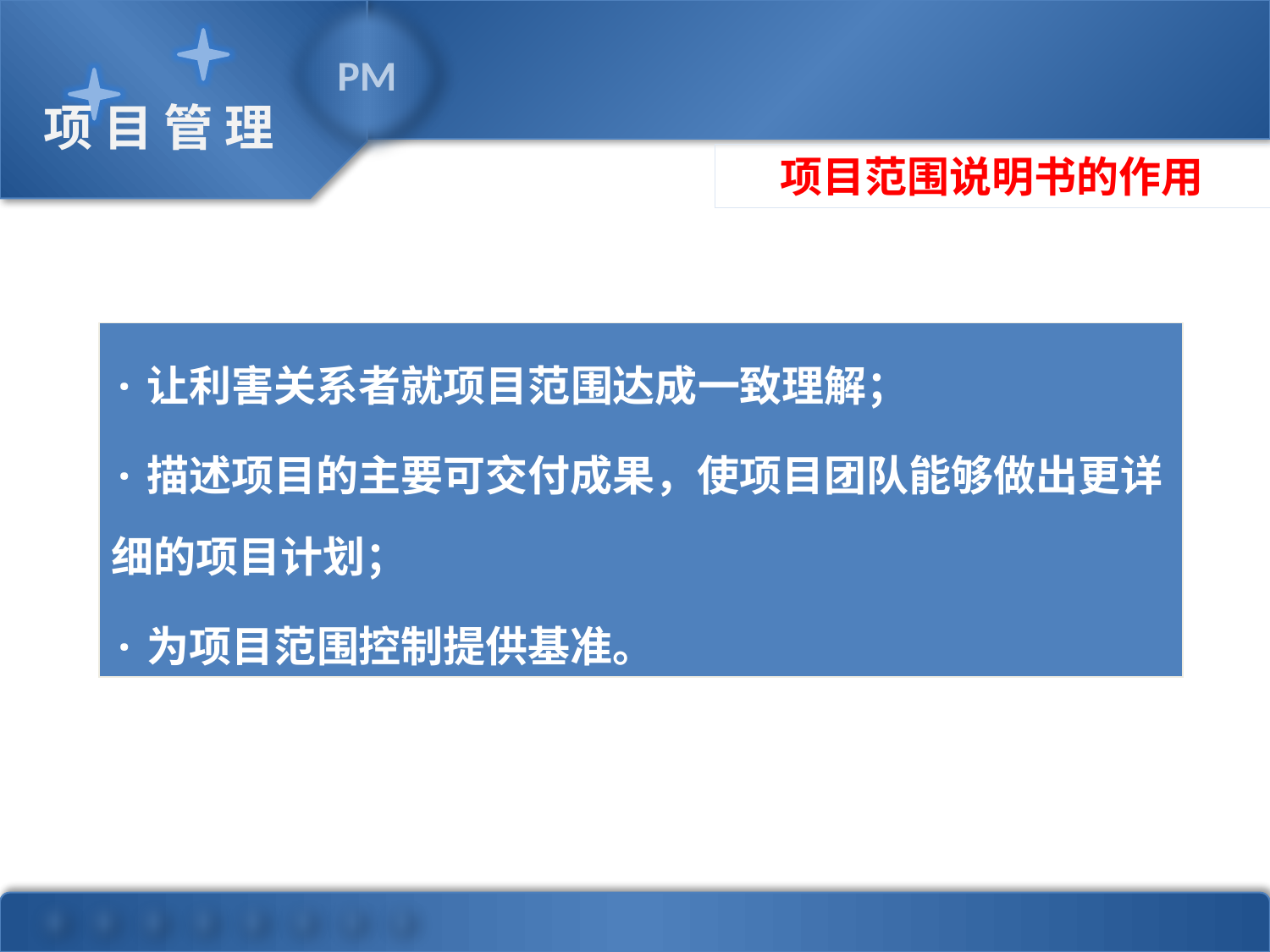

项目范围说明书的作用
·让利害关系者就项目范围达成一致理解；
·描述项目的主要可交付成果，使项目团队能够做出更详细的项目计划；
·为项目范围控制提供基准。